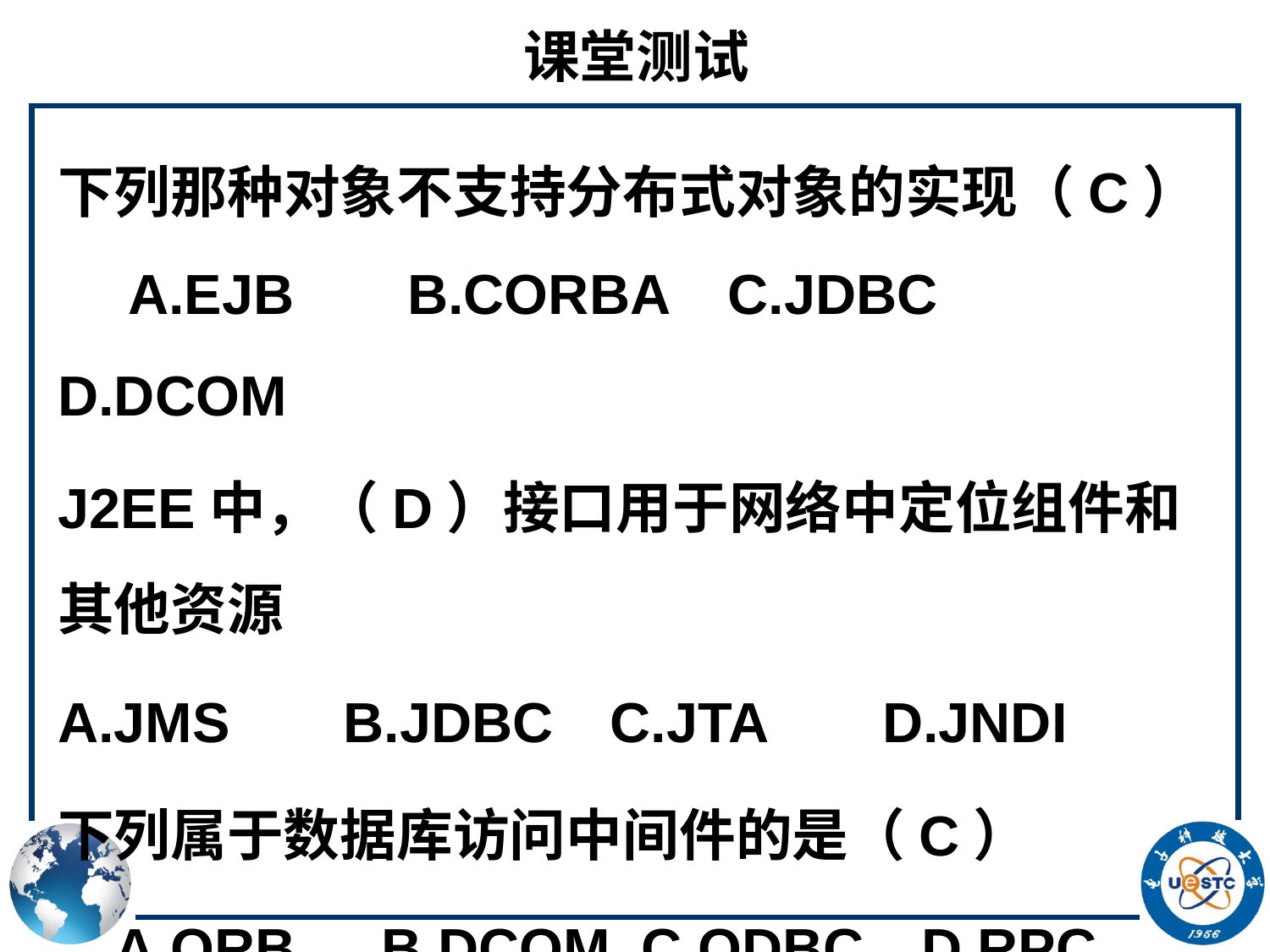

# 课堂测试
下列那种对象不支持分布式对象的实现（C）  A.EJB    B.CORBA  C.JDBC  D.DCOM
J2EE中，（D）接口用于网络中定位组件和其他资源
A.JMS    B.JDBC  C.JTA    D.JNDI
下列属于数据库访问中间件的是（C）
  A.ORB   B.DCOM  C.ODBC  D.RPC